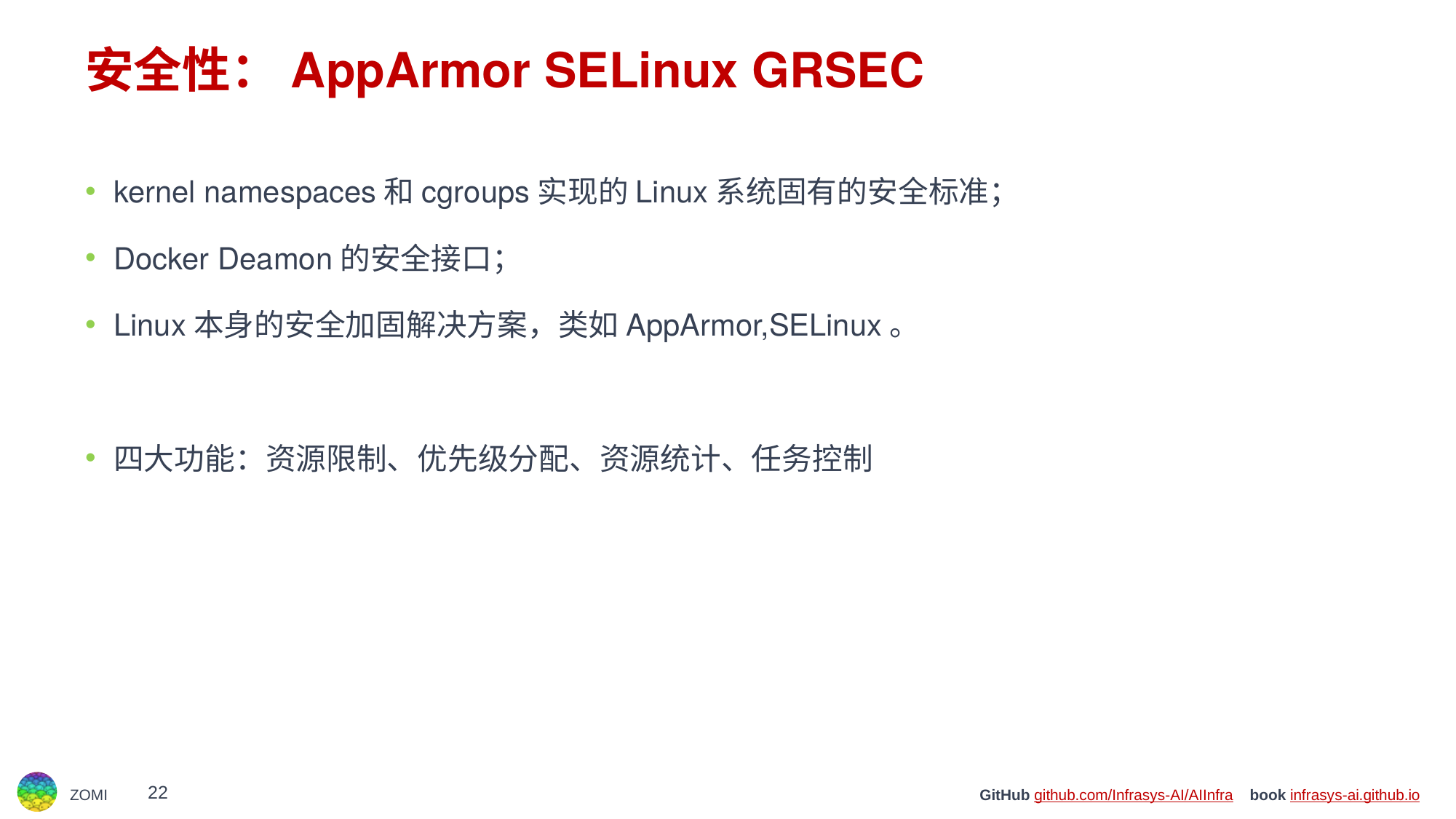

# 安全性：AppArmor SELinux GRSEC
﻿kernel namespaces和cgroups实现的Linux系统固有的安全标准；
﻿﻿Docker Deamon的安全接口；
﻿﻿Linux本身的安全加固解决方案，类如AppArmor,SELinux。

四大功能：资源限制、优先级分配、资源统计、任务控制